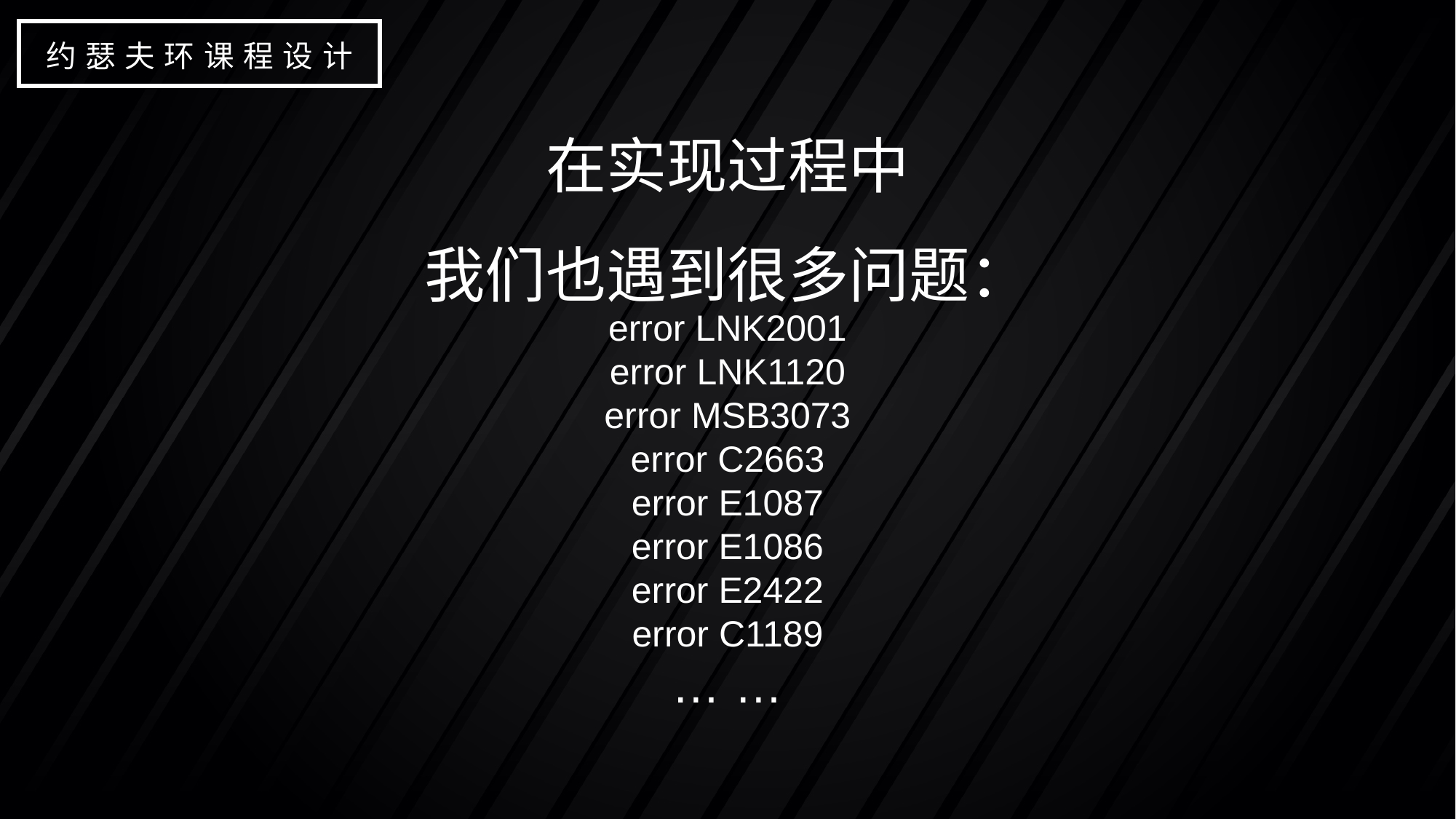

约瑟夫环课程设计
在实现过程中
我们也遇到很多问题：
error LNK2001
error LNK1120
error MSB3073
error C2663
error E1087
error E1086
error E2422
error C1189
… …